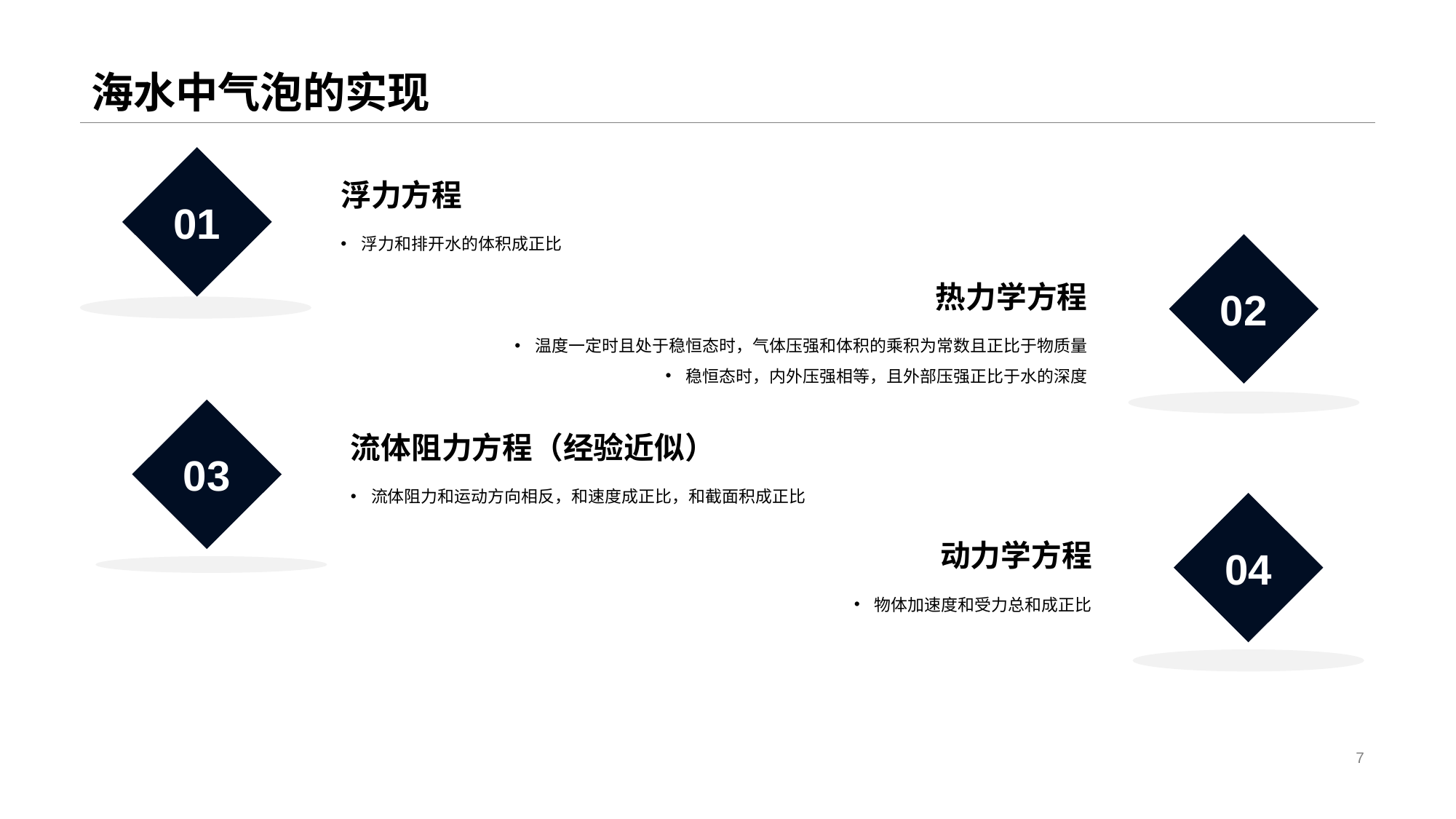

# 海水中气泡的实现
01

浮力方程
浮力和排开水的体积成正比
02

热力学方程
温度一定时且处于稳恒态时，气体压强和体积的乘积为常数且正比于物质量
稳恒态时，内外压强相等，且外部压强正比于水的深度
03

流体阻力方程（经验近似）
流体阻力和运动方向相反，和速度成正比，和截面积成正比
04
动力学方程
物体加速度和受力总和成正比

7